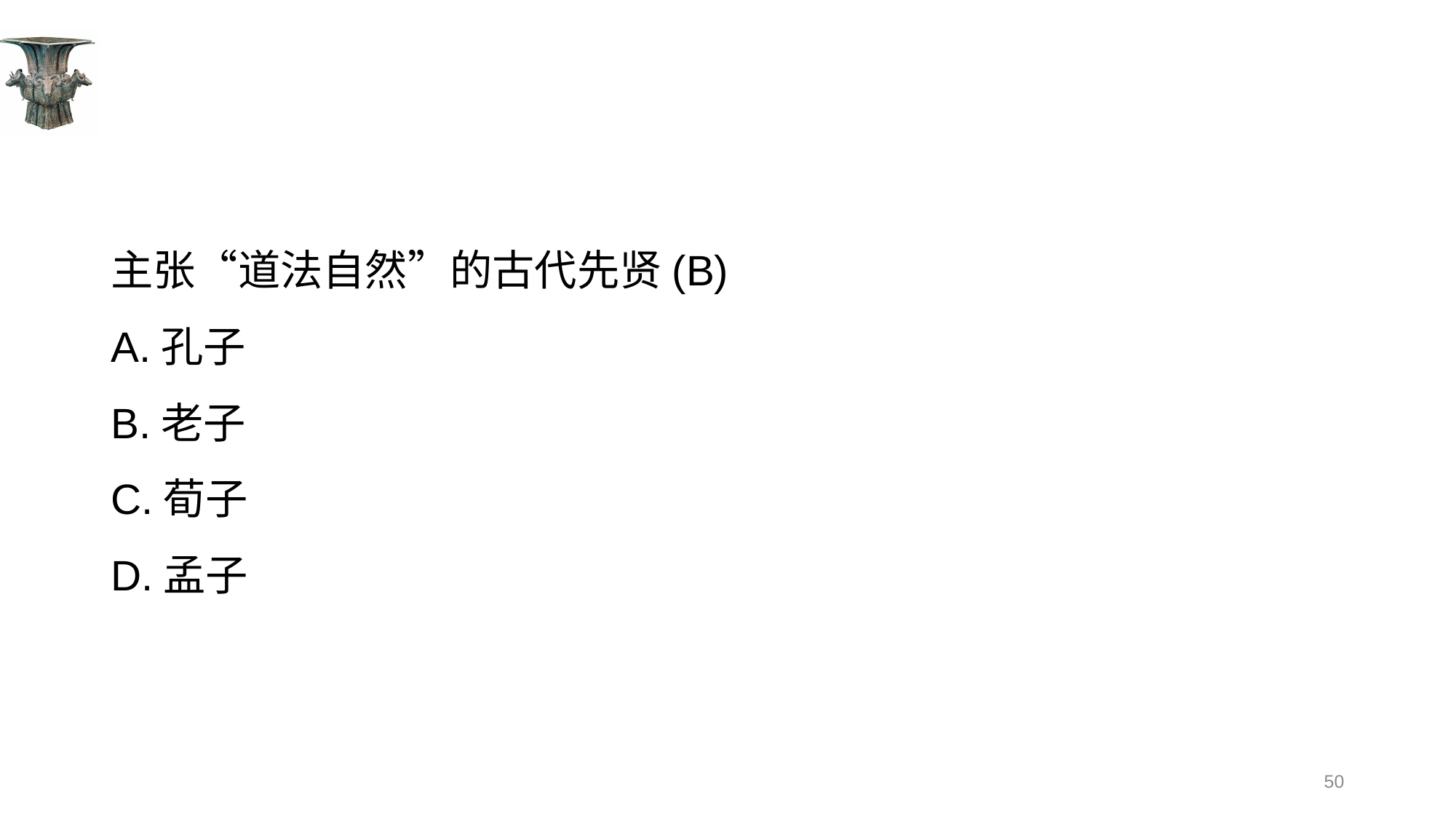

#
主张“道法自然”的古代先贤(B)
A.孔子
B.老子
C.荀子
D.孟子
50